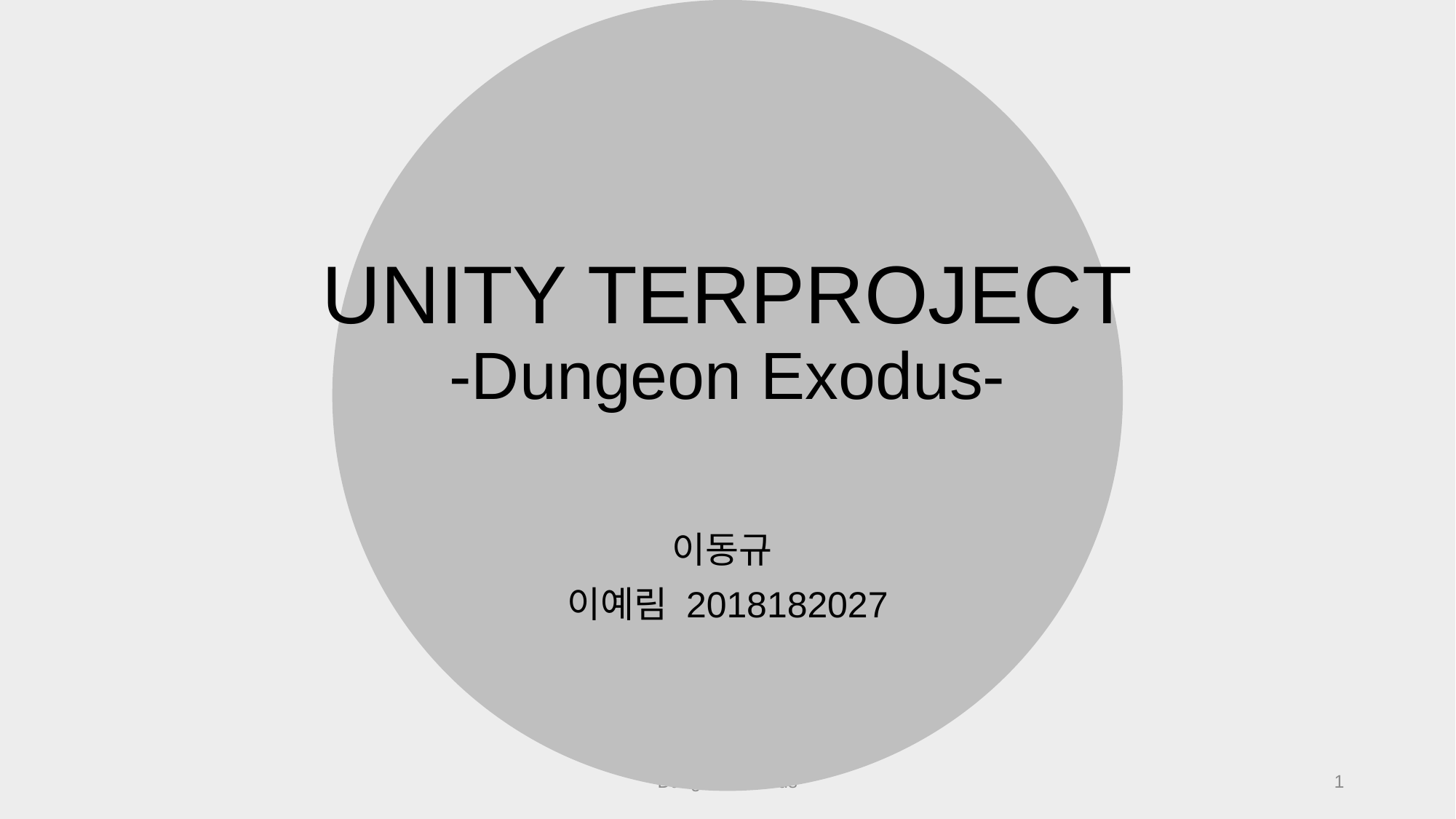

# UNITY TERPROJECT -Dungeon Exodus-
이동규
이예림 2018182027
Dungeon Exodus
1